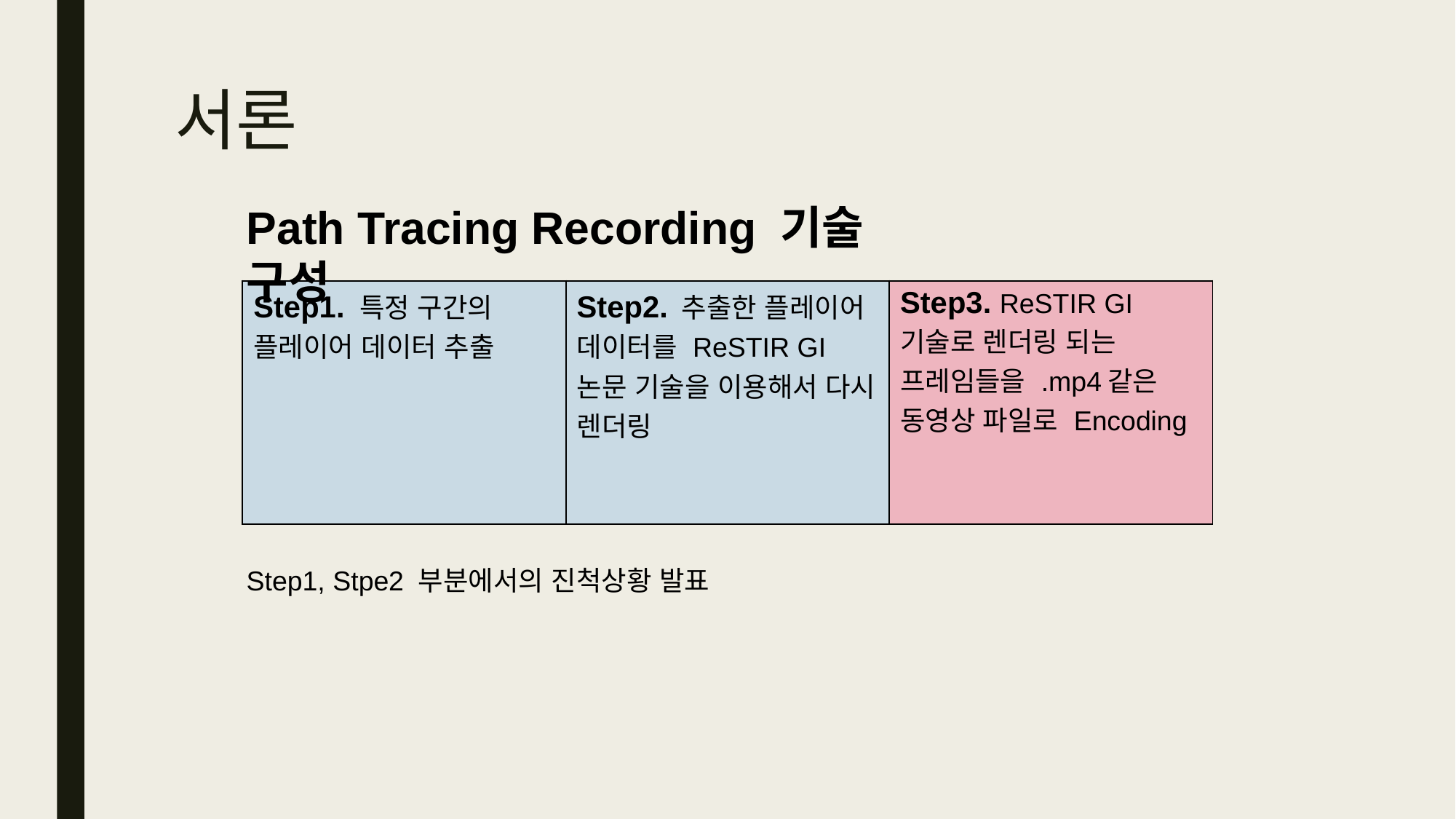

# 서론
Path Tracing Recording 기술 구성
| Step1. 특정 구간의 플레이어 데이터 추출 | Step2. 추출한 플레이어 데이터를 ReSTIR GI논문 기술을 이용해서 다시 렌더링 | Step3. ReSTIR GI기술로 렌더링 되는 프레임들을 .mp4같은 동영상 파일로 Encoding |
| --- | --- | --- |
Step1, Stpe2 부분에서의 진척상황 발표